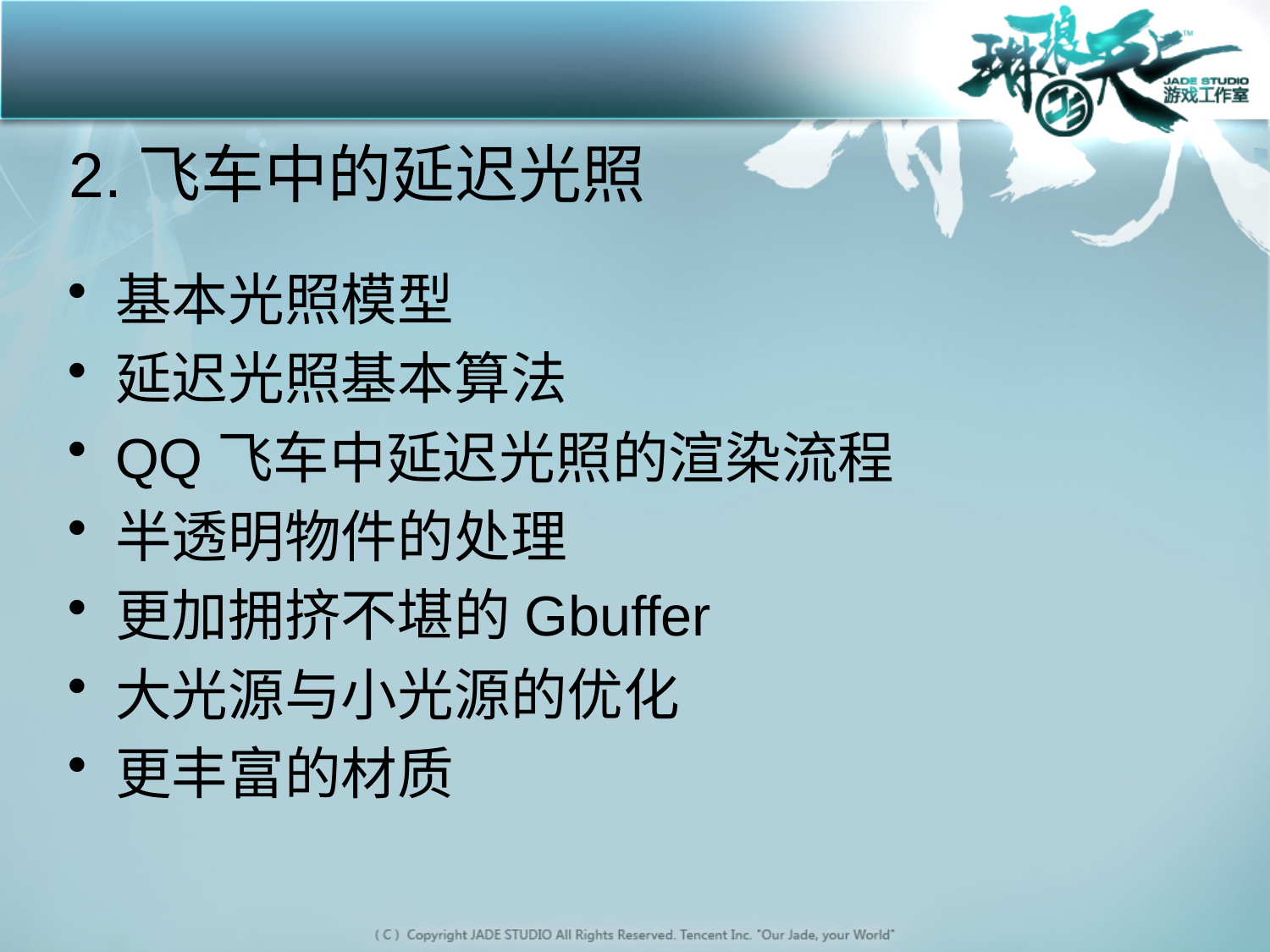

# 2.飞车中的延迟光照
基本光照模型
延迟光照基本算法
QQ飞车中延迟光照的渲染流程
半透明物件的处理
更加拥挤不堪的Gbuffer
大光源与小光源的优化
更丰富的材质